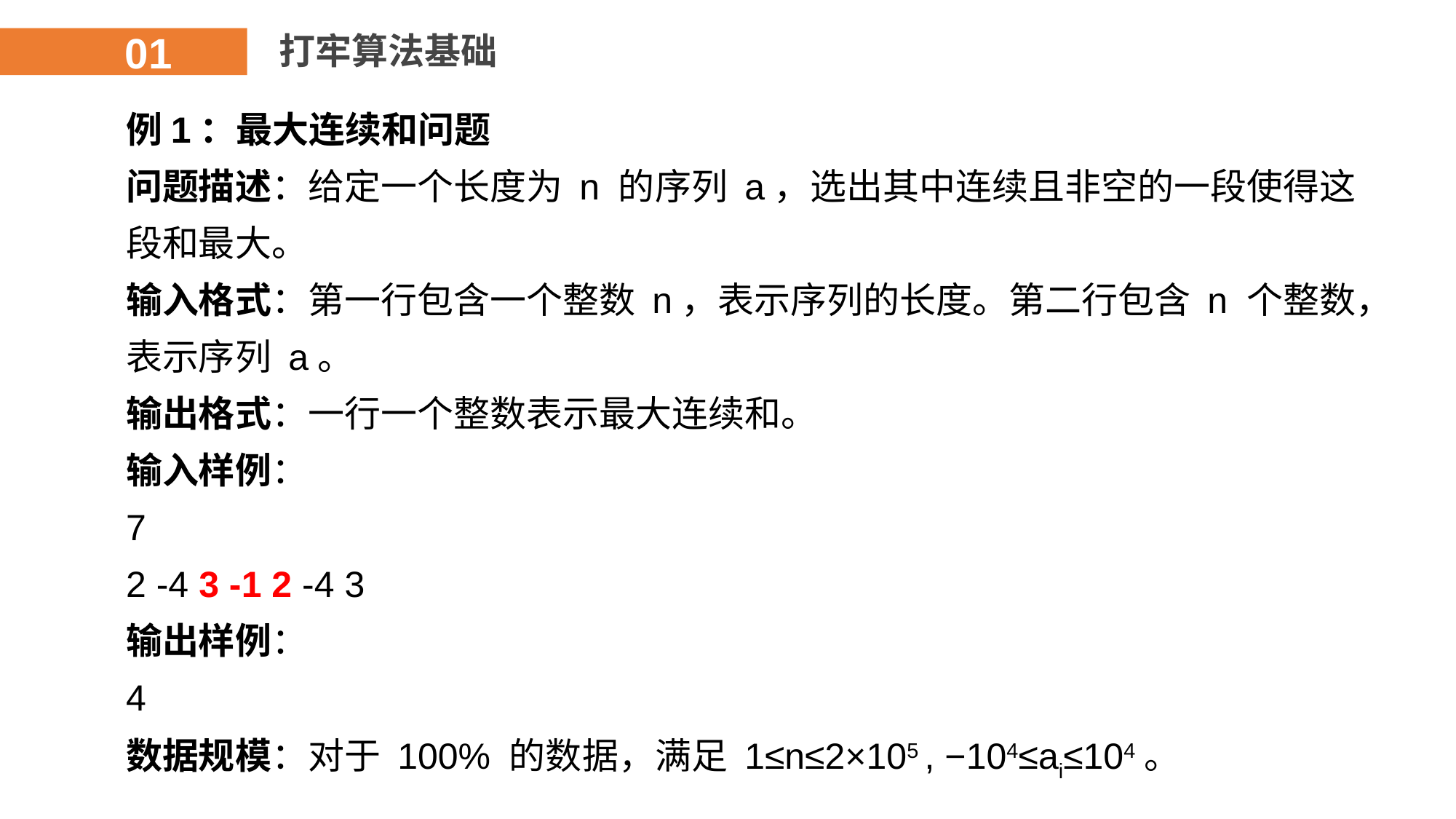

01
打牢算法基础

例1：最大连续和问题
问题描述：给定一个长度为 n 的序列 a，选出其中连续且非空的一段使得这段和最大。
输入格式：第一行包含一个整数 n，表示序列的长度。第二行包含 n 个整数，表示序列 a。
输出格式：一行一个整数表示最大连续和。
输入样例：
7
2 -4 3 -1 2 -4 3
输出样例：
4
数据规模：对于 100% 的数据，满足 1≤n≤2×105 , −104≤ai≤104。